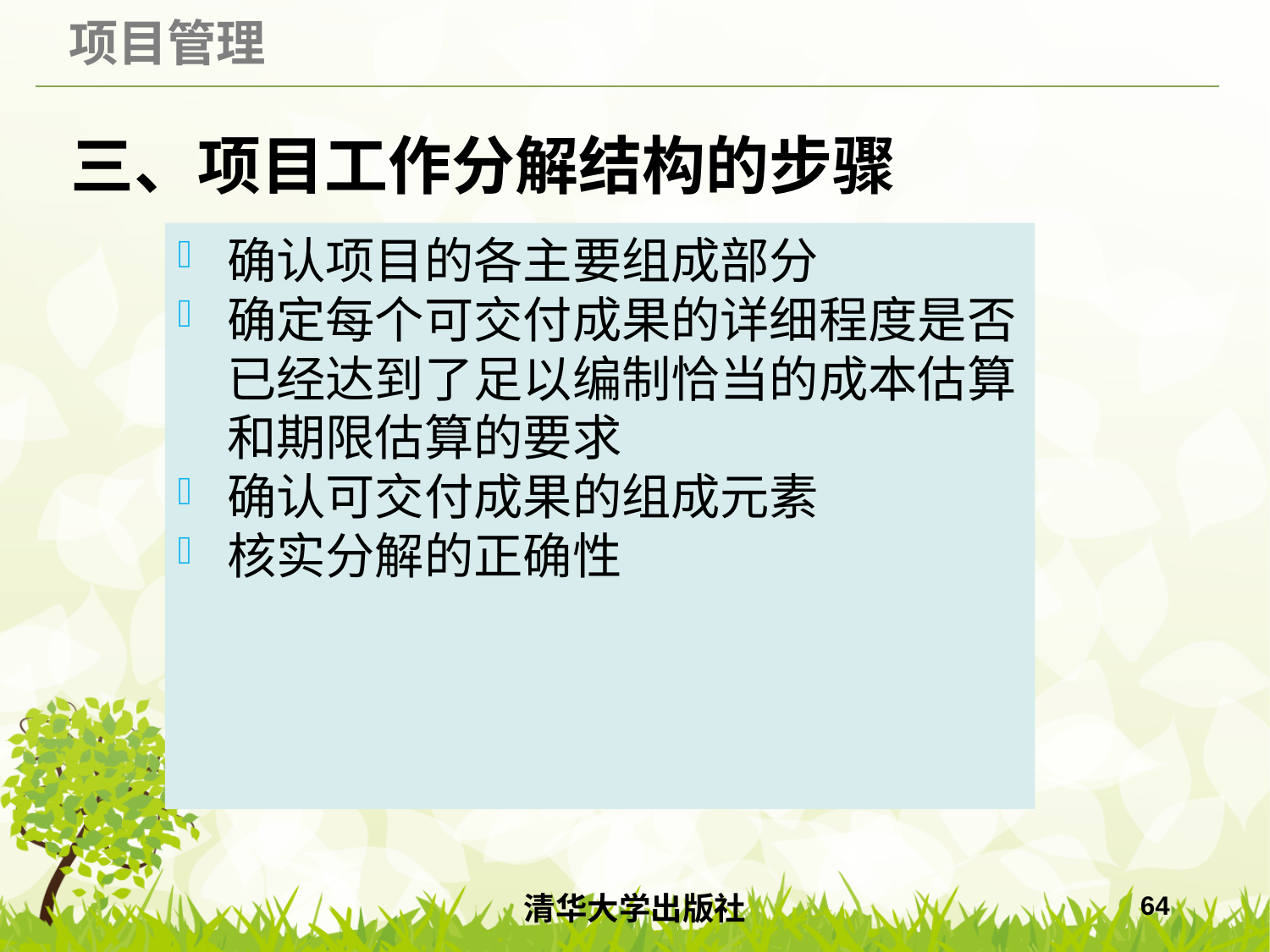

# 三、项目工作分解结构的步骤
确认项目的各主要组成部分
确定每个可交付成果的详细程度是否已经达到了足以编制恰当的成本估算和期限估算的要求
确认可交付成果的组成元素
核实分解的正确性

清华大学出版社
64